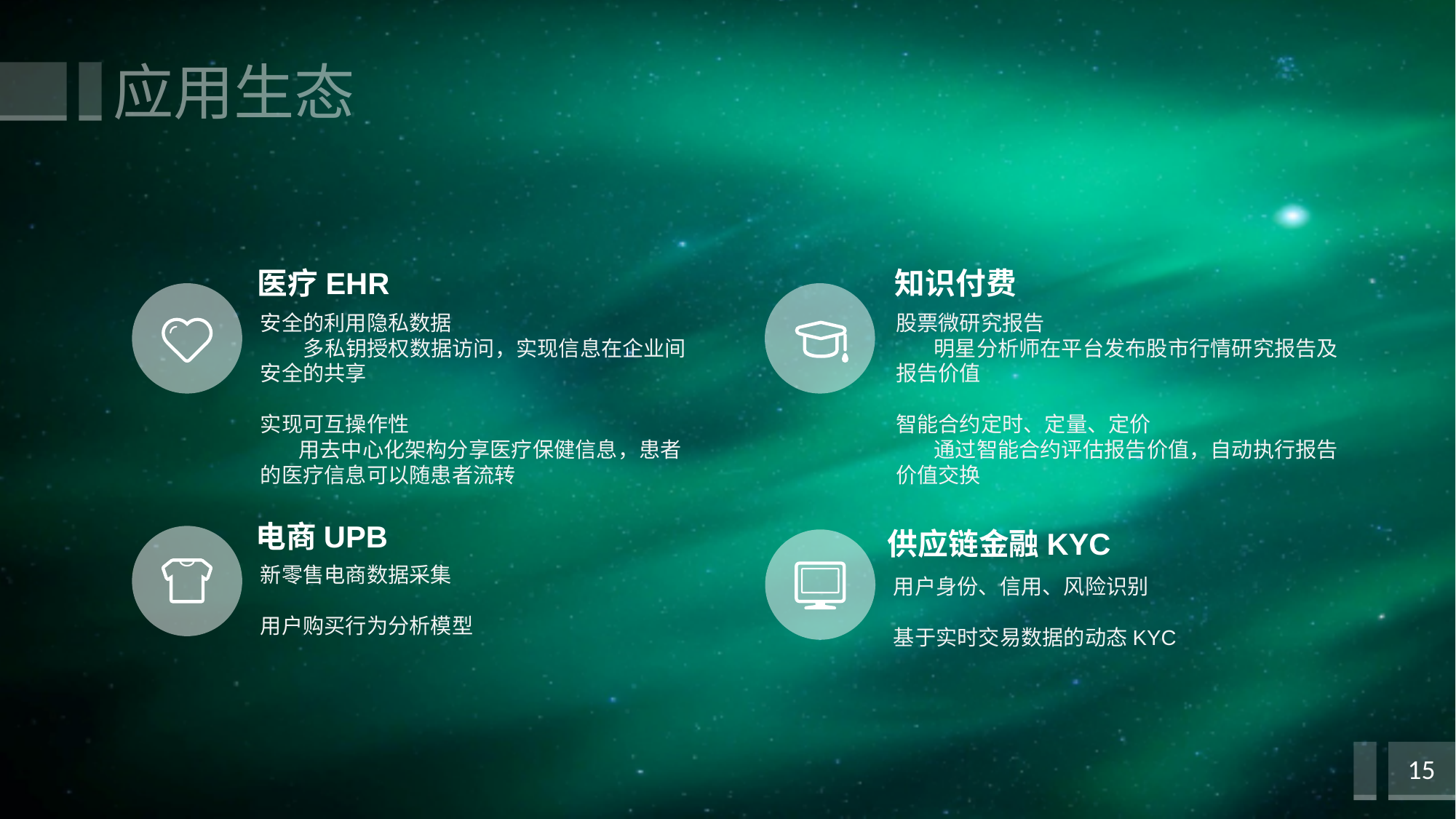

# 应用生态
医疗EHR
知识付费

安全的利用隐私数据
        多私钥授权数据访问，实现信息在企业间安全的共享

实现可互操作性
       用去中心化架构分享医疗保健信息，患者的医疗信息可以随患者流转
股票微研究报告
       明星分析师在平台发布股市行情研究报告及报告价值

智能合约定时、定量、定价
       通过智能合约评估报告价值，自动执行报告价值交换
电商UPB
供应链金融KYC

新零售电商数据采集

用户购买行为分析模型
用户身份、信用、风险识别

基于实时交易数据的动态KYC